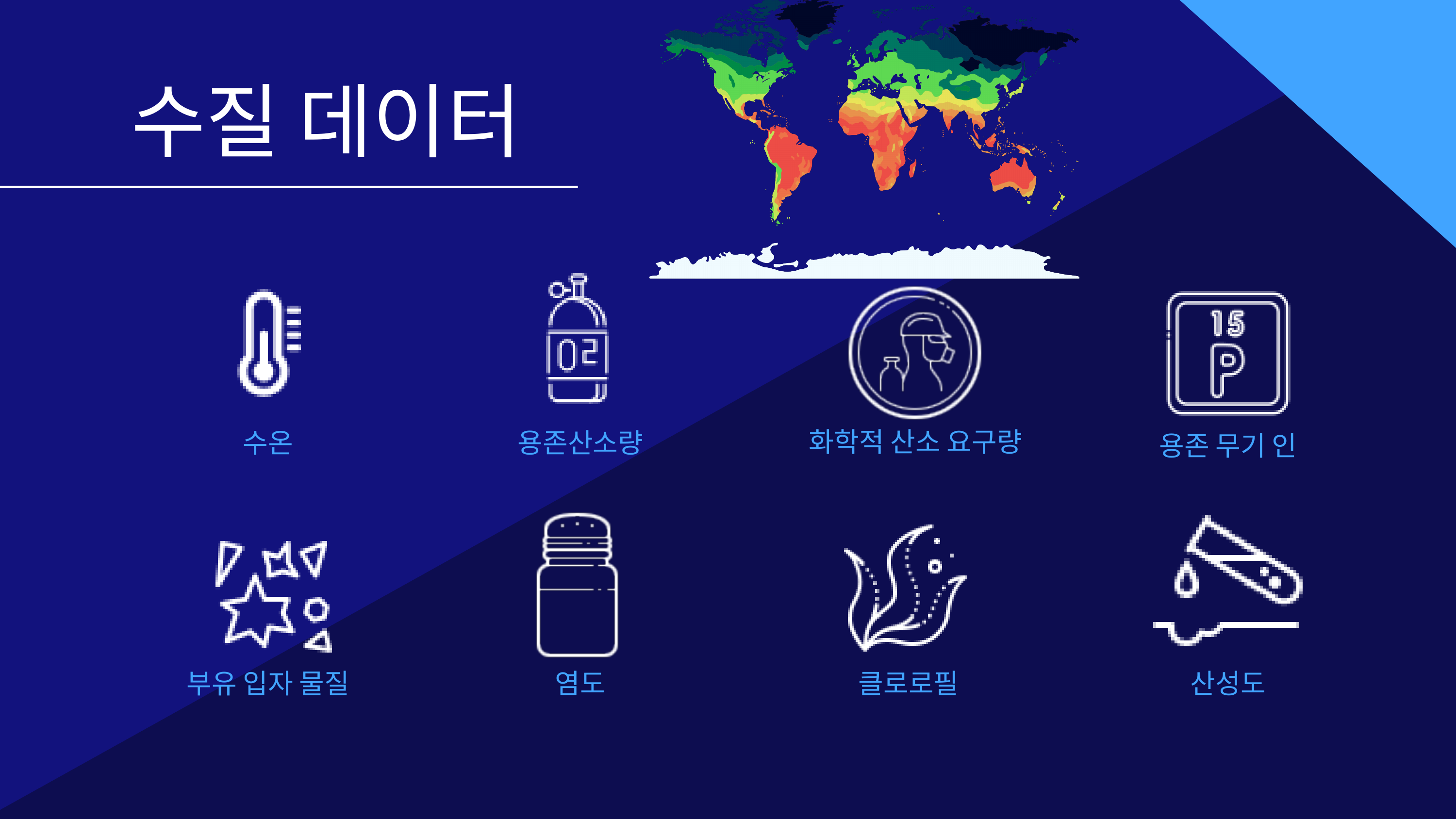

수질 데이터

화학적 산소 요구량
수온

용존산소량

용존 무기 인

부유 입자 물질
염도
클로로필
산성도